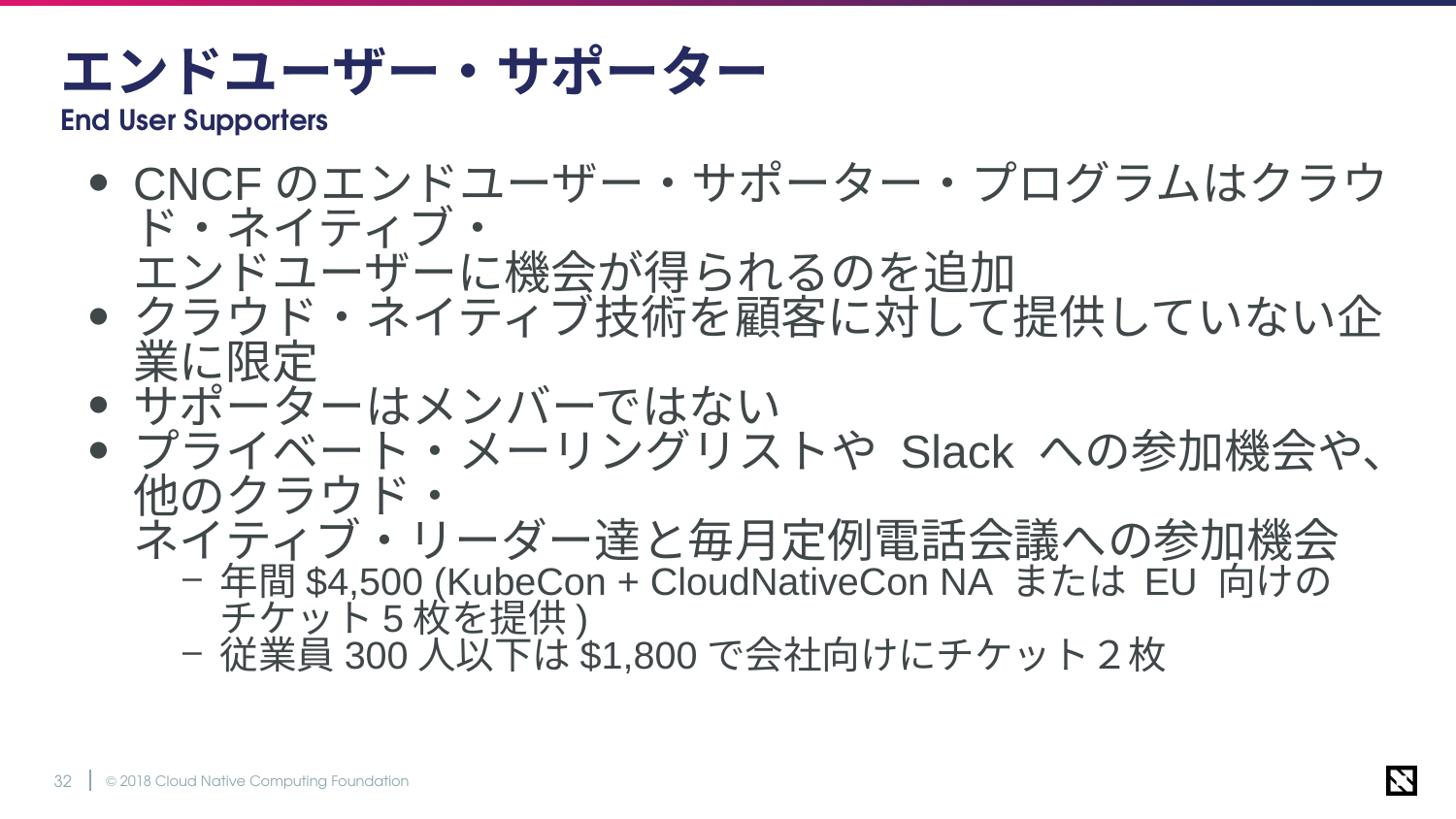

# エンドユーザー・サポーター End User Supporters
CNCFのエンドユーザー・サポーター・プログラムはクラウド・ネイティブ・
エンドユーザーに機会が得られるのを追加
クラウド・ネイティブ技術を顧客に対して提供していない企業に限定
サポーターはメンバーではない
プライベート・メーリングリストや Slack への参加機会や、他のクラウド・
ネイティブ・リーダー達と毎月定例電話会議への参加機会
年間$4,500 (KubeCon + CloudNativeCon NA または EU 向けの
チケット5枚を提供)
従業員300人以下は$1,800で会社向けにチケット２枚